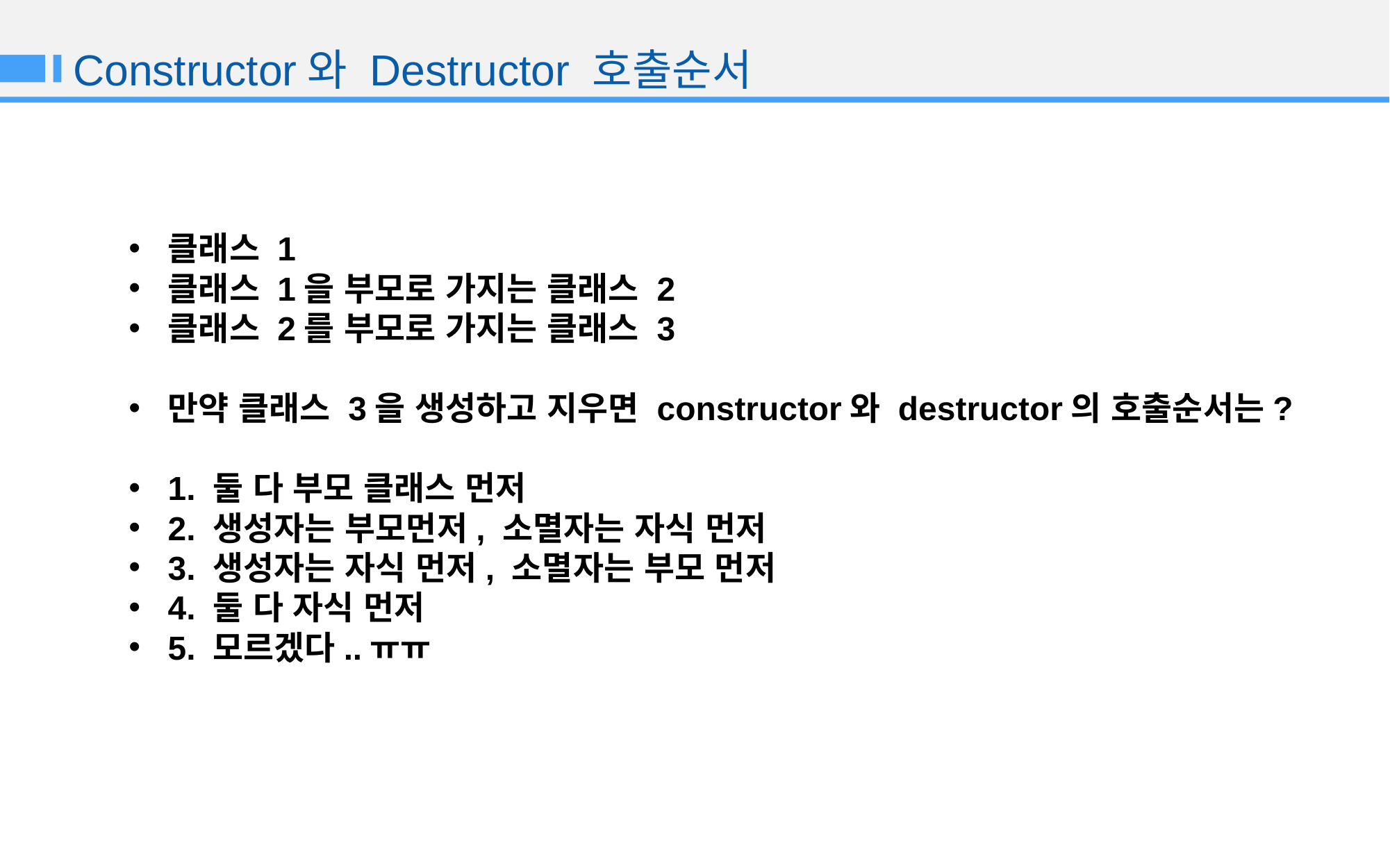

Constructor와 Destructor 호출순서

클래스 1
클래스 1을 부모로 가지는 클래스 2
클래스 2를 부모로 가지는 클래스 3

만약 클래스 3을 생성하고 지우면 constructor와 destructor의 호출순서는?

1. 둘 다 부모 클래스 먼저
2. 생성자는 부모먼저, 소멸자는 자식 먼저
3. 생성자는 자식 먼저, 소멸자는 부모 먼저
4. 둘 다 자식 먼저
5. 모르겠다..ㅠㅠ